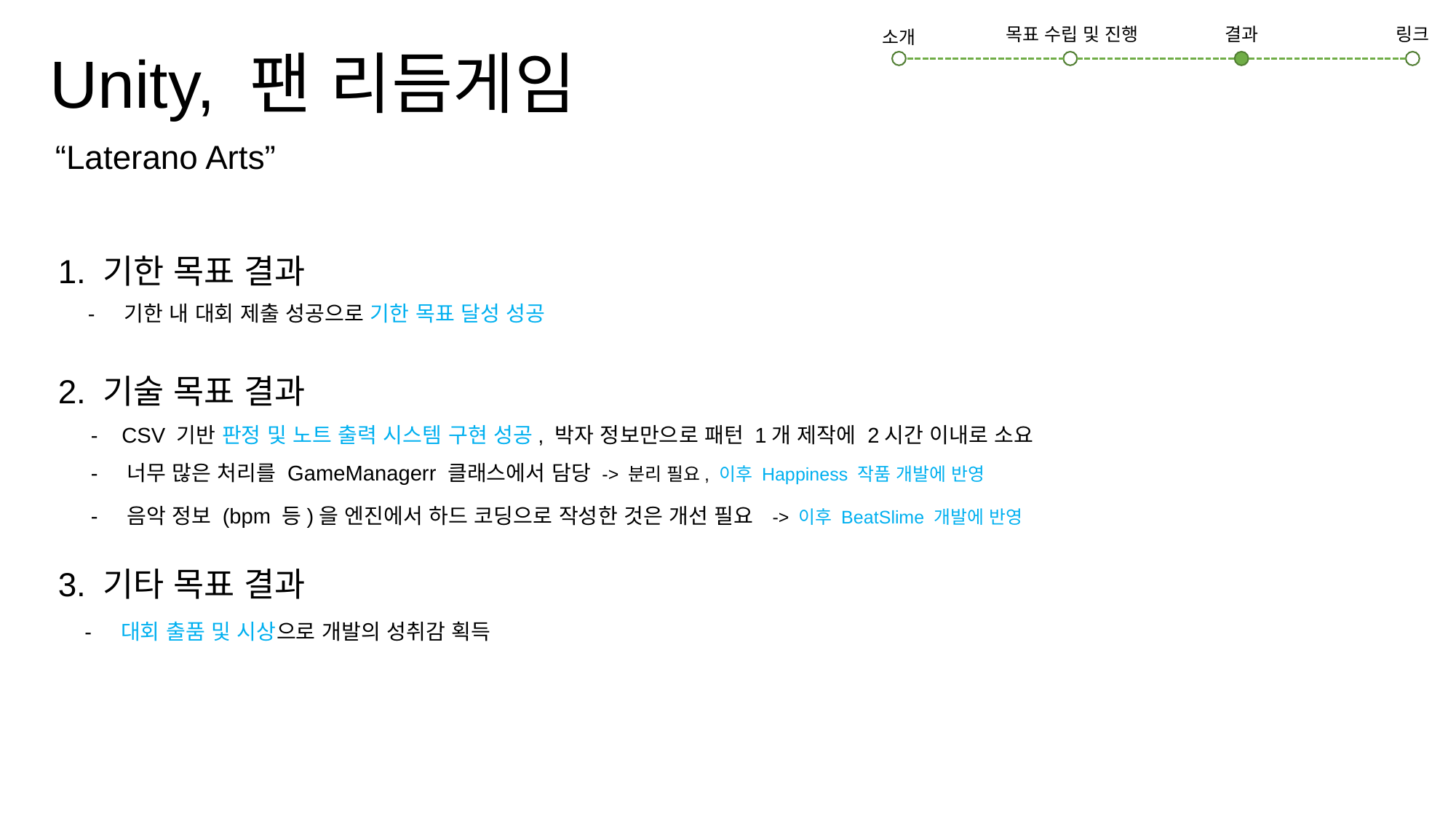

# Unity, 팬 리듬게임
링크
결과
목표 수립 및 진행
소개

“Laterano Arts”
1. 기한 목표 결과
-    기한 내 대회 제출 성공으로 기한 목표 달성 성공
2. 기술 목표 결과
-    CSV 기반 판정 및 노트 출력 시스템 구현 성공, 박자 정보만으로 패턴 1개 제작에 2시간 이내로 소요
-    너무 많은 처리를 GameManagerr 클래스에서 담당 -> 분리 필요, 이후 Happiness 작품 개발에 반영
-    음악 정보 (bpm 등)을 엔진에서 하드 코딩으로 작성한 것은 개선 필요  -> 이후 BeatSlime 개발에 반영
3. 기타 목표 결과
-    대회 출품 및 시상으로 개발의 성취감 획득